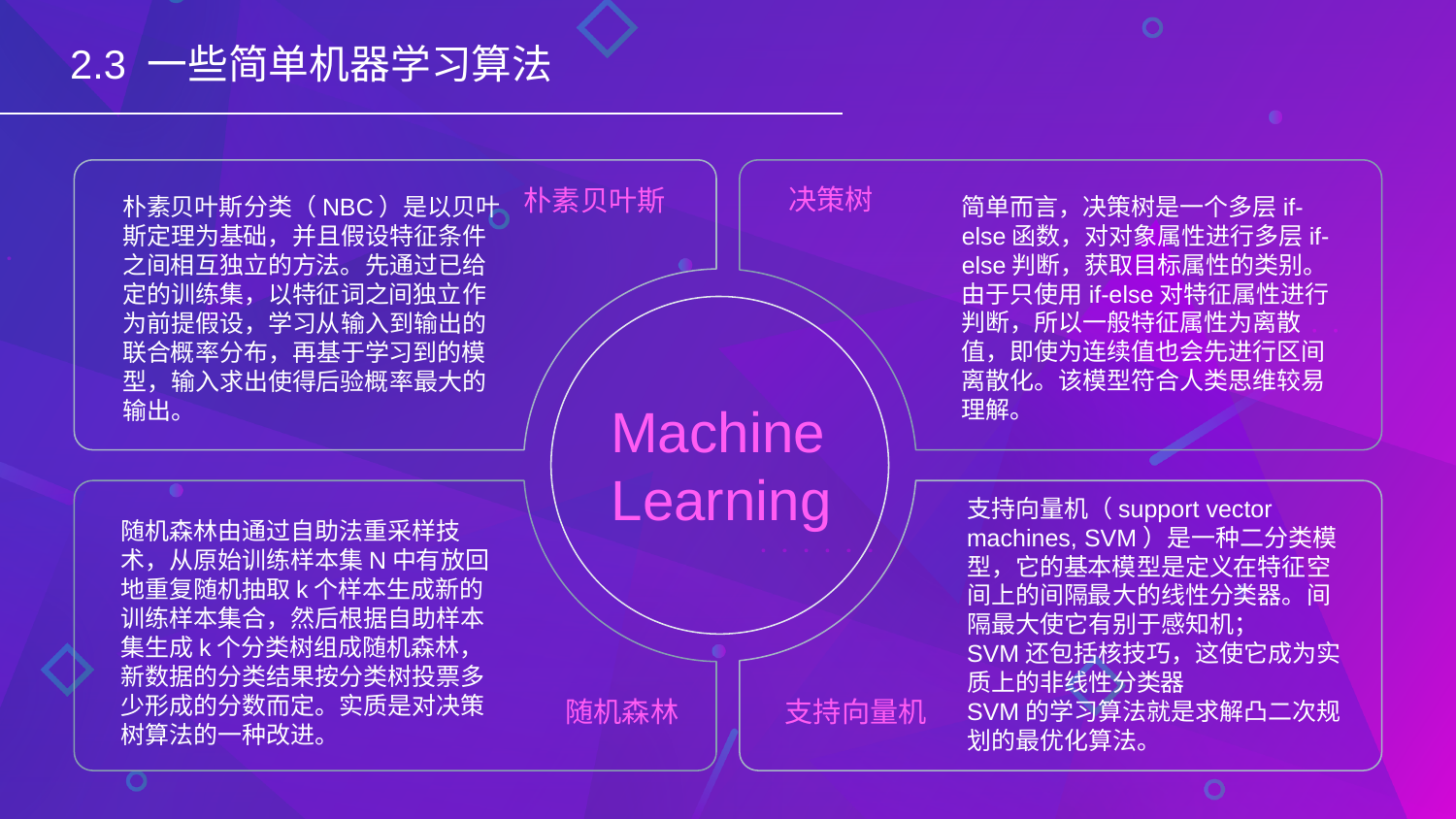

2.3 一些简单机器学习算法

决策树
朴素贝叶斯
简单而言，决策树是一个多层if-else函数，对对象属性进行多层if-else判断，获取目标属性的类别。由于只使用if-else对特征属性进行判断，所以一般特征属性为离散值，即使为连续值也会先进行区间离散化。该模型符合人类思维较易理解。
朴素贝叶斯分类（NBC）是以贝叶斯定理为基础，并且假设特征条件之间相互独立的方法。先通过已给定的训练集，以特征词之间独立作为前提假设，学习从输入到输出的联合概率分布，再基于学习到的模型，输入求出使得后验概率最大的输出。
Machine
Learning
支持向量机（support vector machines, SVM）是一种二分类模型，它的基本模型是定义在特征空间上的间隔最大的线性分类器。间隔最大使它有别于感知机；
SVM还包括核技巧，这使它成为实质上的非线性分类器
SVM的学习算法就是求解凸二次规划的最优化算法。
随机森林由通过自助法重采样技术，从原始训练样本集N中有放回地重复随机抽取k个样本生成新的训练样本集合，然后根据自助样本集生成k个分类树组成随机森林，新数据的分类结果按分类树投票多少形成的分数而定。实质是对决策树算法的一种改进。
随机森林
支持向量机